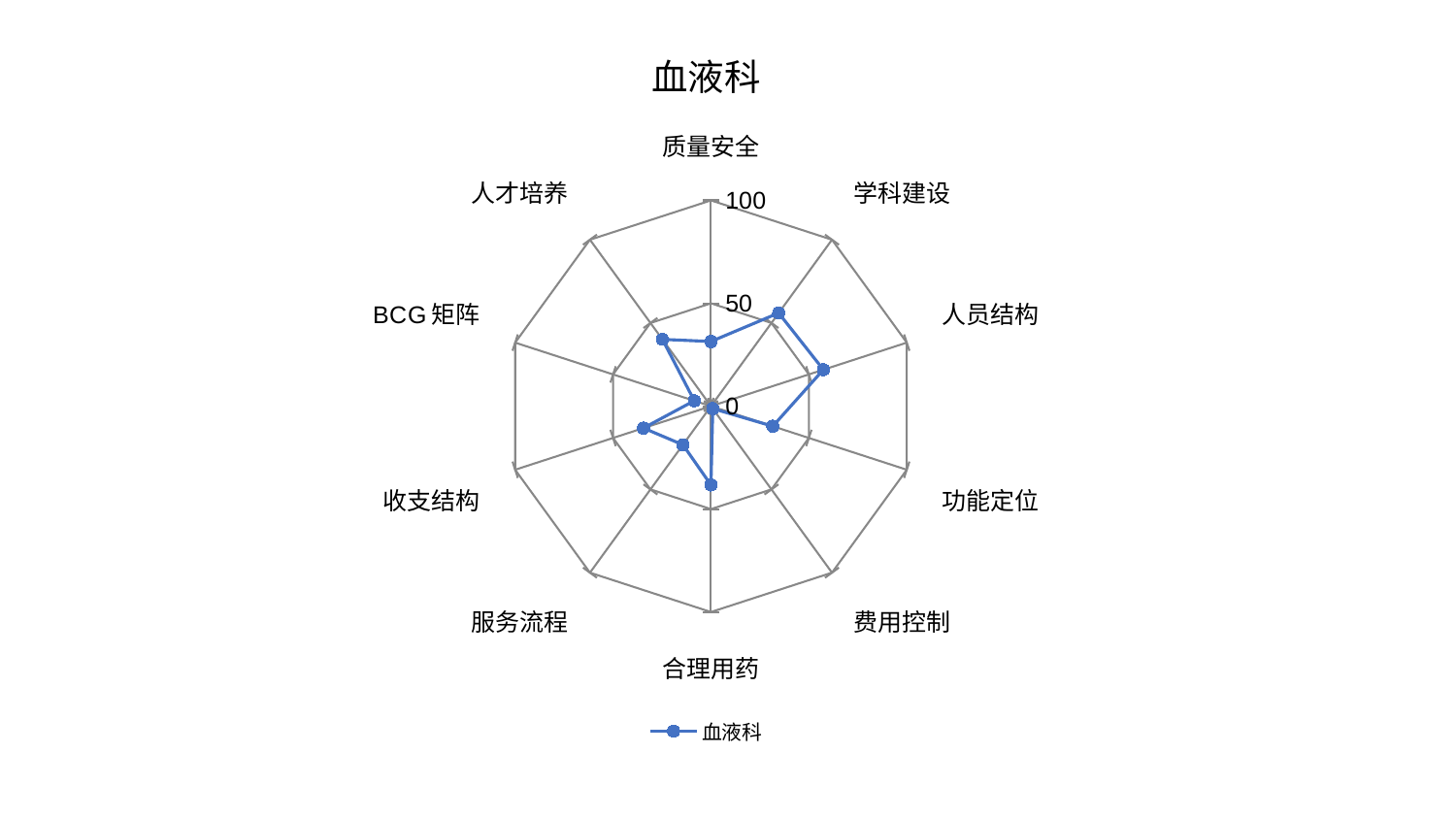

### Chart: 血液科

| Category | 血液科 |
|---|---|
| 质量安全 | 31.431041772959055 |
| 学科建设 | 55.962922956488136 |
| 人员结构 | 57.41673928678072 |
| 功能定位 | 31.557212466658207 |
| 费用控制 | 1.479252267754158 |
| 合理用药 | 38.2887102102684 |
| 服务流程 | 23.198981750768873 |
| 收支结构 | 34.49044623084414 |
| BCG矩阵 | 8.522937293781023 |
| 人才培养 | 40.13942748305356 |
132